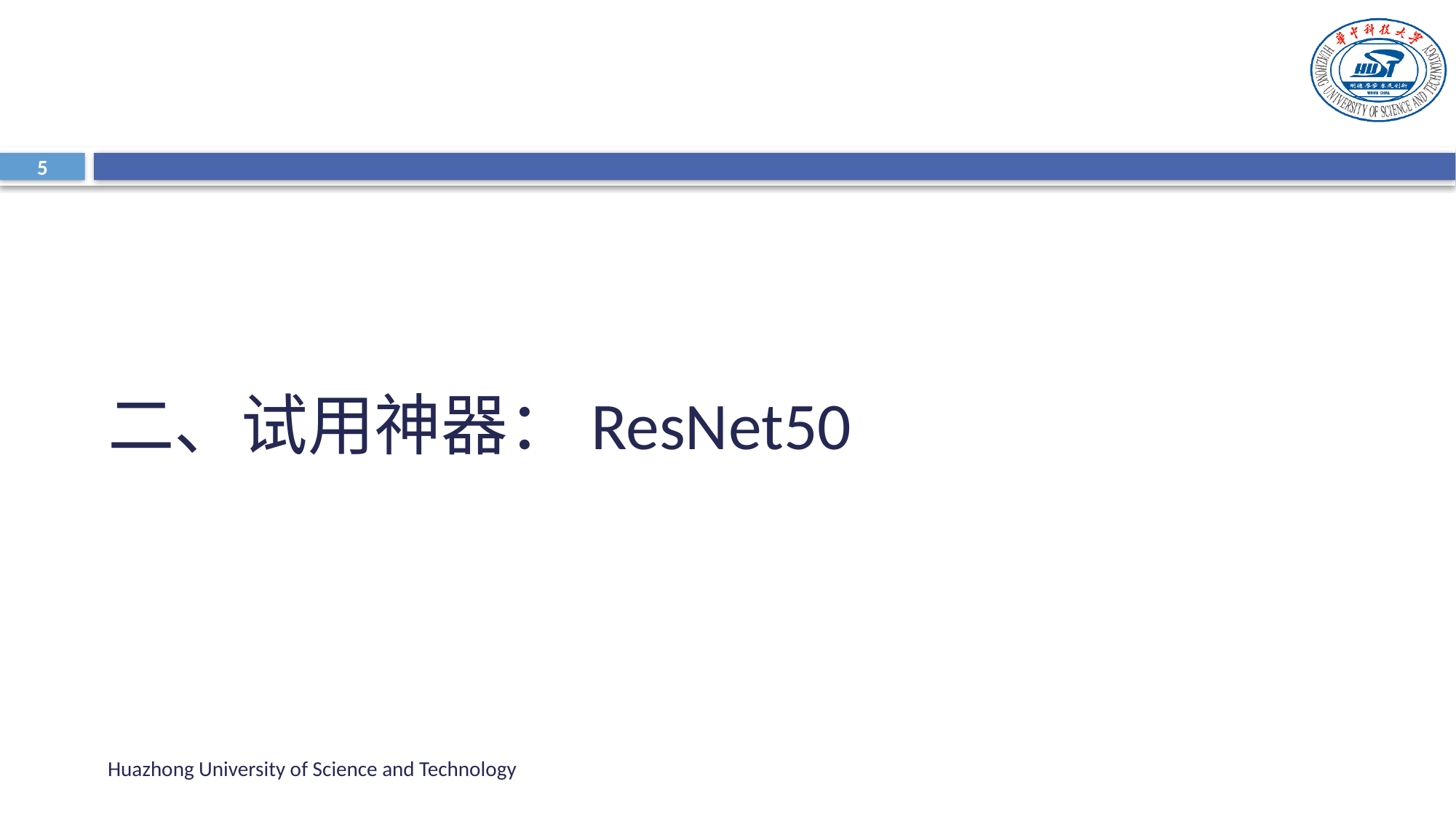

5
二、试用神器：ResNet50
Huazhong University of Science and Technology